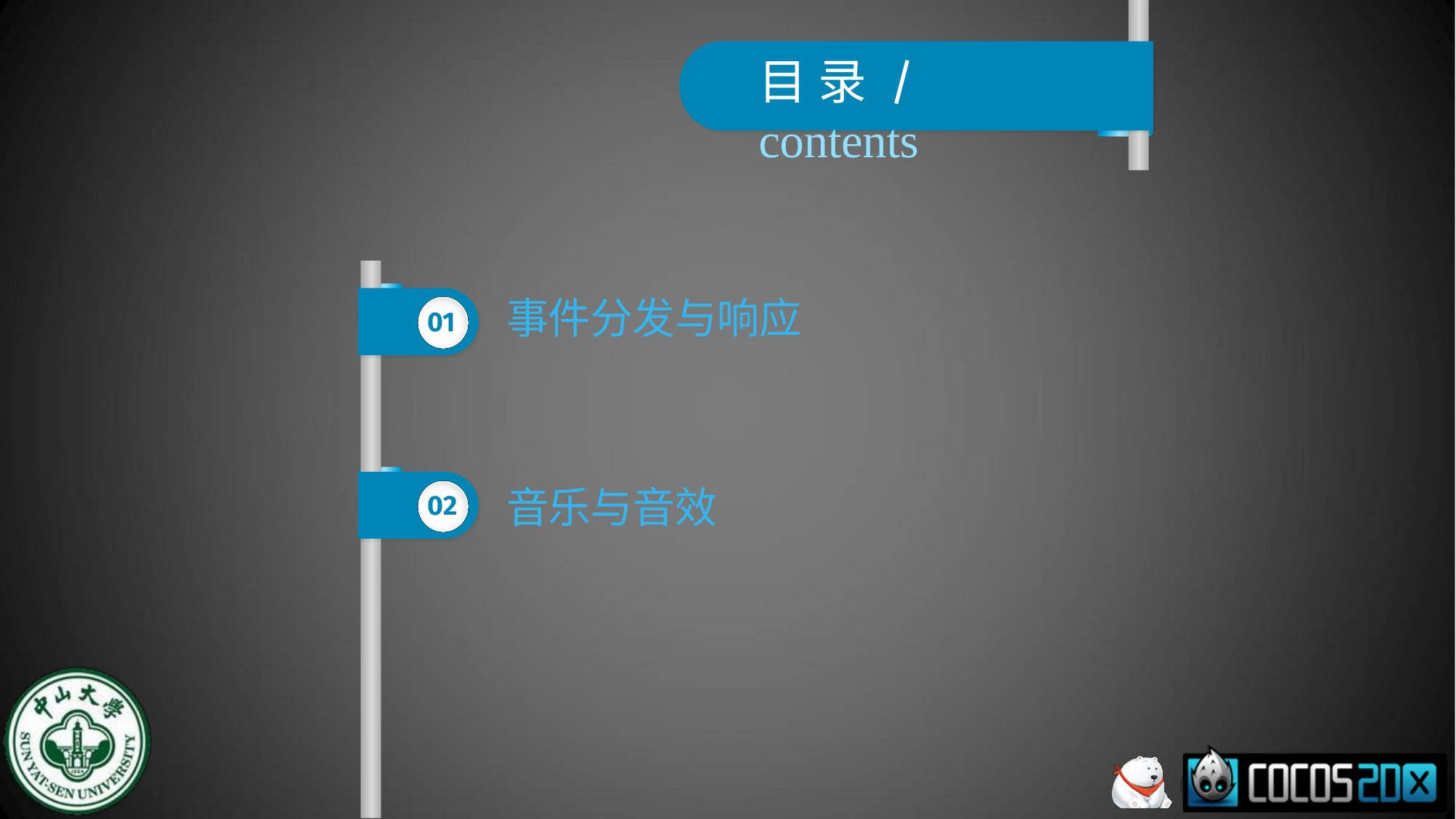

# 目 录 / contents

事件分发与响应

01

音乐与音效

02